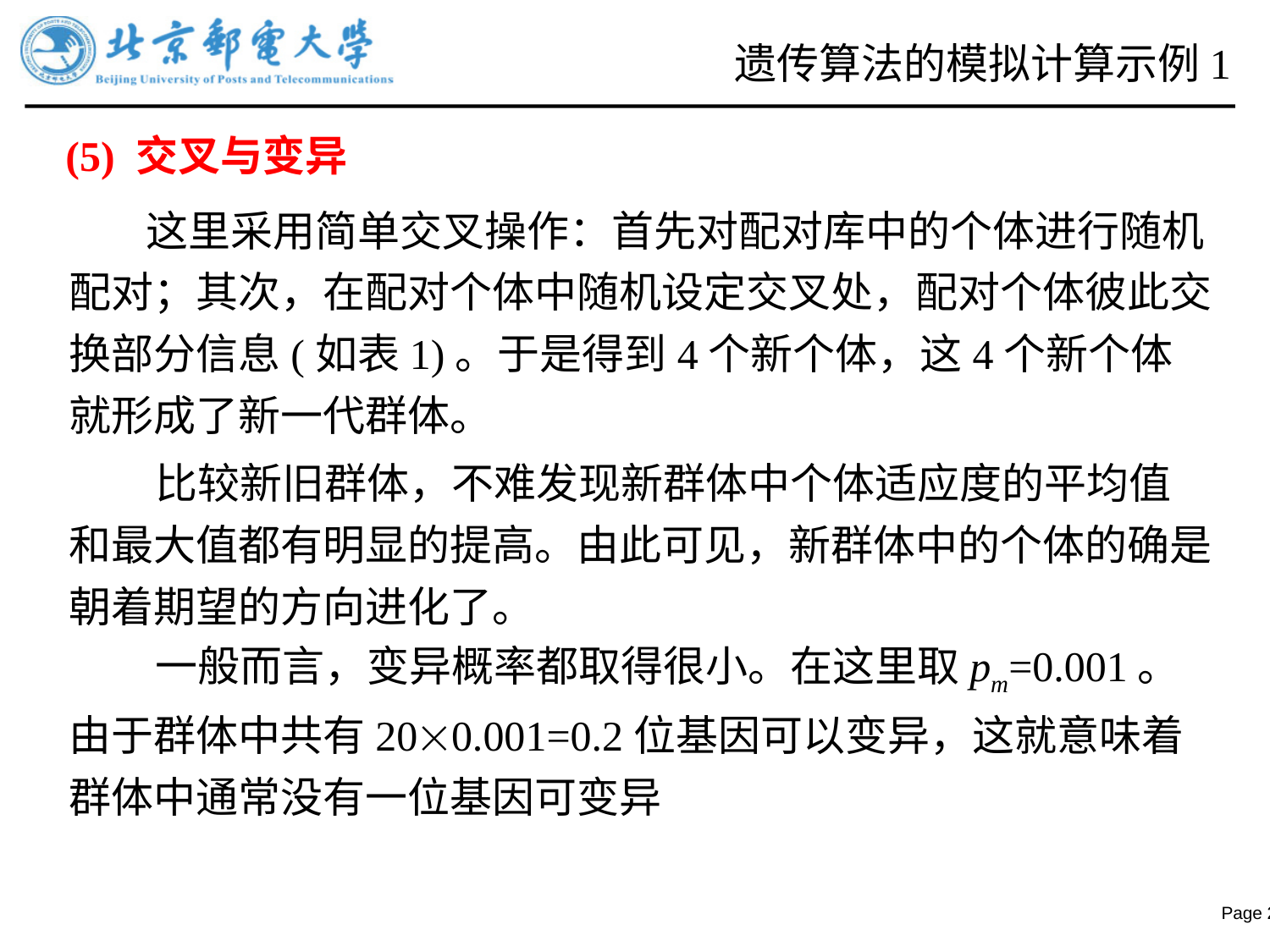

# 遗传算法的模拟计算示例1
(5) 交叉与变异
       这里采用简单交叉操作：首先对配对库中的个体进行随机配对；其次，在配对个体中随机设定交叉处，配对个体彼此交换部分信息(如表1)。于是得到4个新个体，这4个新个体就形成了新一代群体。
        比较新旧群体，不难发现新群体中个体适应度的平均值和最大值都有明显的提高。由此可见，新群体中的个体的确是朝着期望的方向进化了。
        一般而言，变异概率都取得很小。在这里取pm=0.001。由于群体中共有20×0.001=0.2位基因可以变异，这就意味着群体中通常没有一位基因可变异